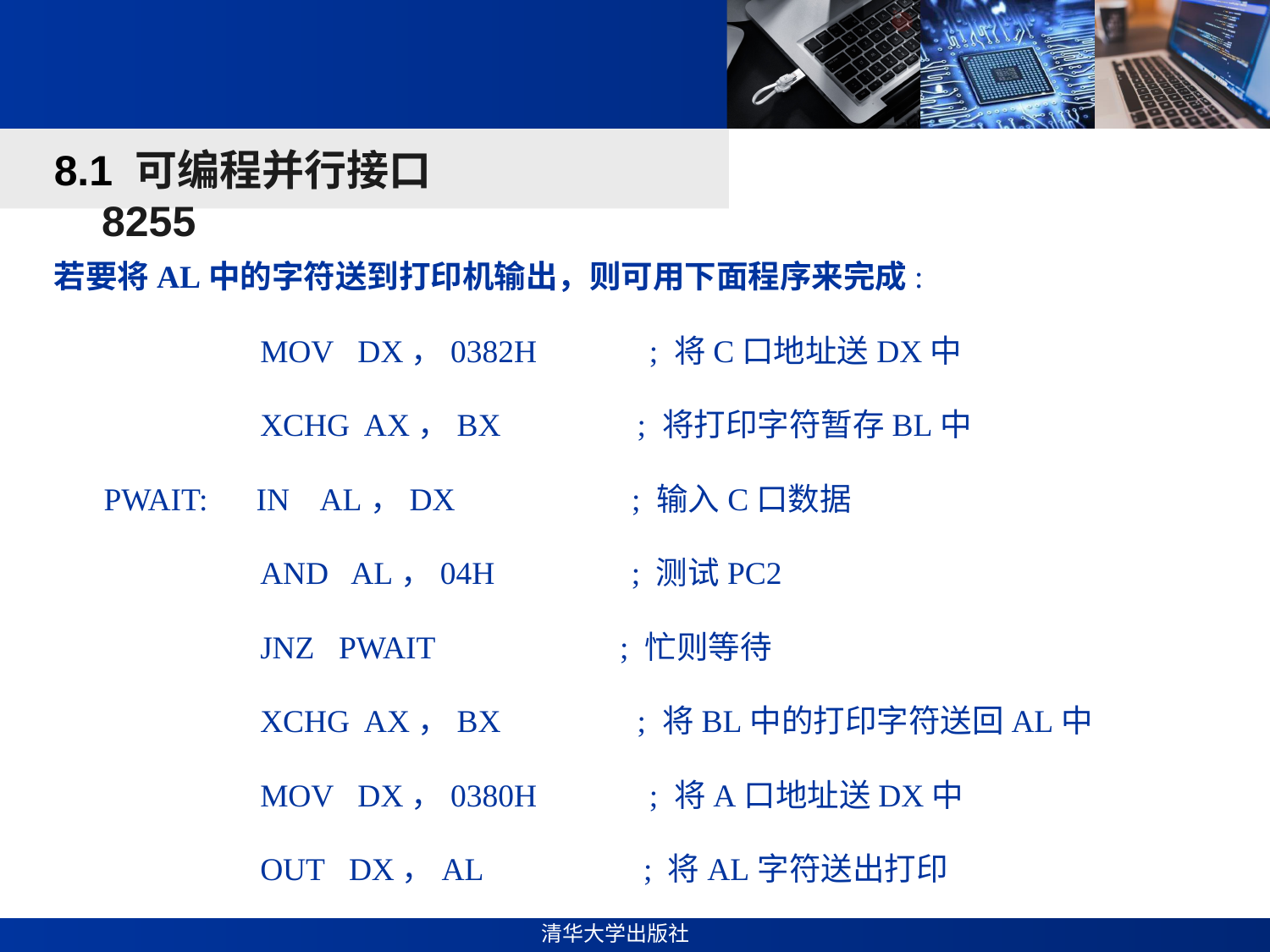

#
8.1 可编程并行接口8255
若要将AL中的字符送到打印机输出，则可用下面程序来完成:
       MOV   DX，0382H              ; 将C口地址送DX中
       XCHG  AX，BX                 ; 将打印字符暂存BL中
PWAIT:      IN    AL，DX                      ; 输入C口数据
       AND   AL，04H                 ; 测试PC2
       JNZ   PWAIT                       ; 忙则等待
       XCHG  AX，BX                 ; 将BL中的打印字符送回AL中
       MOV   DX，0380H              ; 将A口地址送DX中
       OUT   DX，AL                    ; 将AL字符送出打印